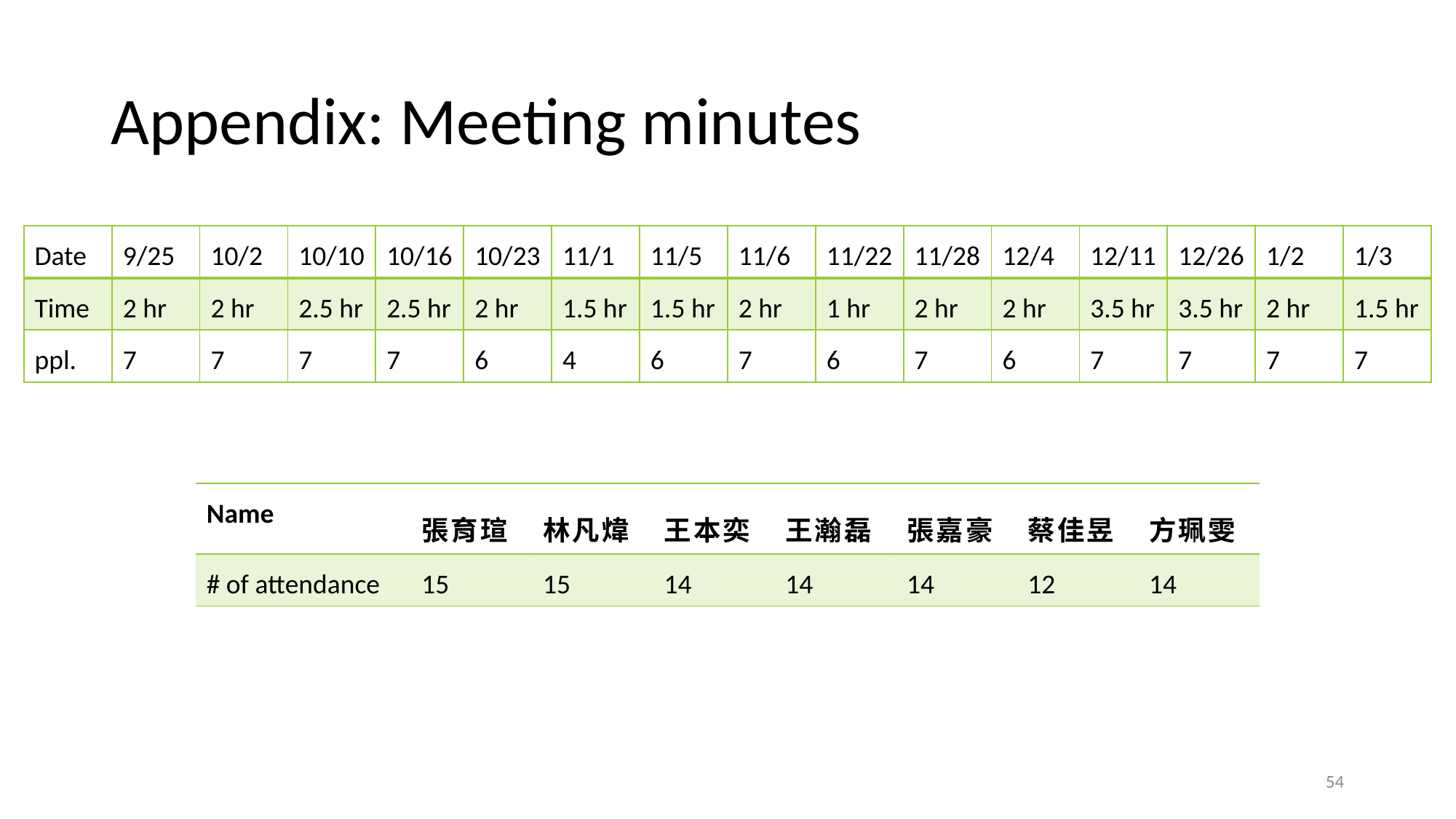

# Appendix: Meeting minutes
| Date | 9/25 | 10/2 | 10/10 | 10/16 | 10/23 | 11/1 | 11/5 | 11/6 | 11/22 | 11/28 | 12/4 | 12/11 | 12/26 | 1/2 | 1/3 |
| --- | --- | --- | --- | --- | --- | --- | --- | --- | --- | --- | --- | --- | --- | --- | --- |
| Time | 2 hr | 2 hr | 2.5 hr | 2.5 hr | 2 hr | 1.5 hr | 1.5 hr | 2 hr | 1 hr | 2 hr | 2 hr | 3.5 hr | 3.5 hr | 2 hr | 1.5 hr |
| ppl. | 7 | 7 | 7 | 7 | 6 | 4 | 6 | 7 | 6 | 7 | 6 | 7 | 7 | 7 | 7 |
| Name | 張育瑄 | 林凡煒 | 王本奕 | 王瀚磊 | 張嘉豪 | 蔡佳昱 | 方珮雯 |
| --- | --- | --- | --- | --- | --- | --- | --- |
| # of attendance | 15 | 15 | 14 | 14 | 14 | 12 | 14 |
54